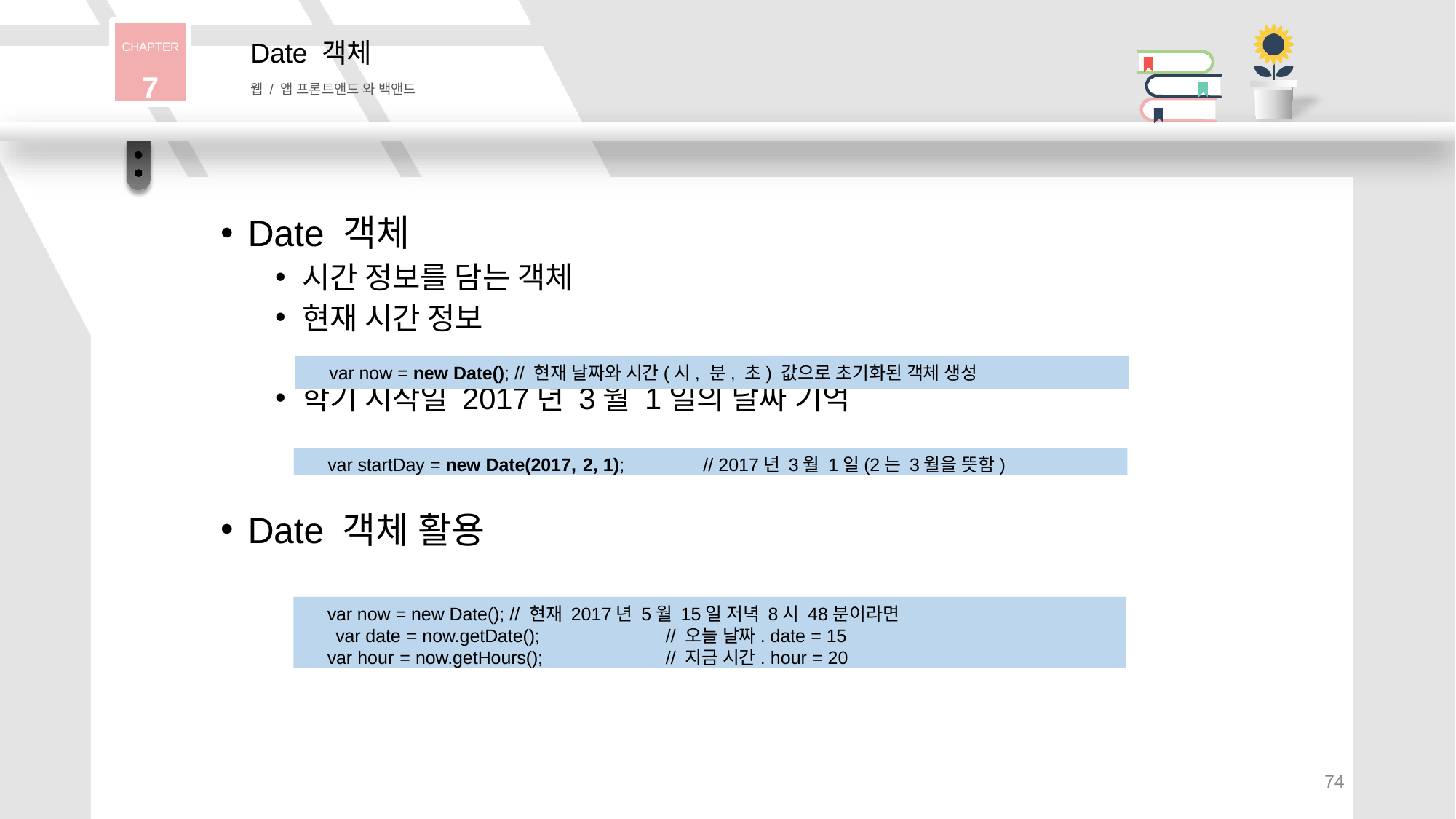

CHAPTER

7

Date 객체
웹 / 앱 프론트앤드 와 백앤드

Date 객체
시간 정보를 담는 객체
현재 시간 정보

var now = new Date(); // 현재 날짜와 시간(시, 분, 초) 값으로 초기화된 객체 생성
학기 시작일 2017년 3월 1일의 날짜 기억
var startDay = new Date(2017, 2, 1);	// 2017년 3월 1일(2는 3월을 뜻함)
Date 객체 활용
var now = new Date(); // 현재 2017년 5월 15일 저녁 8시 48분이라면  var date = now.getDate();	// 오늘 날짜. date = 15
var hour = now.getHours();	// 지금 시간. hour = 20
74